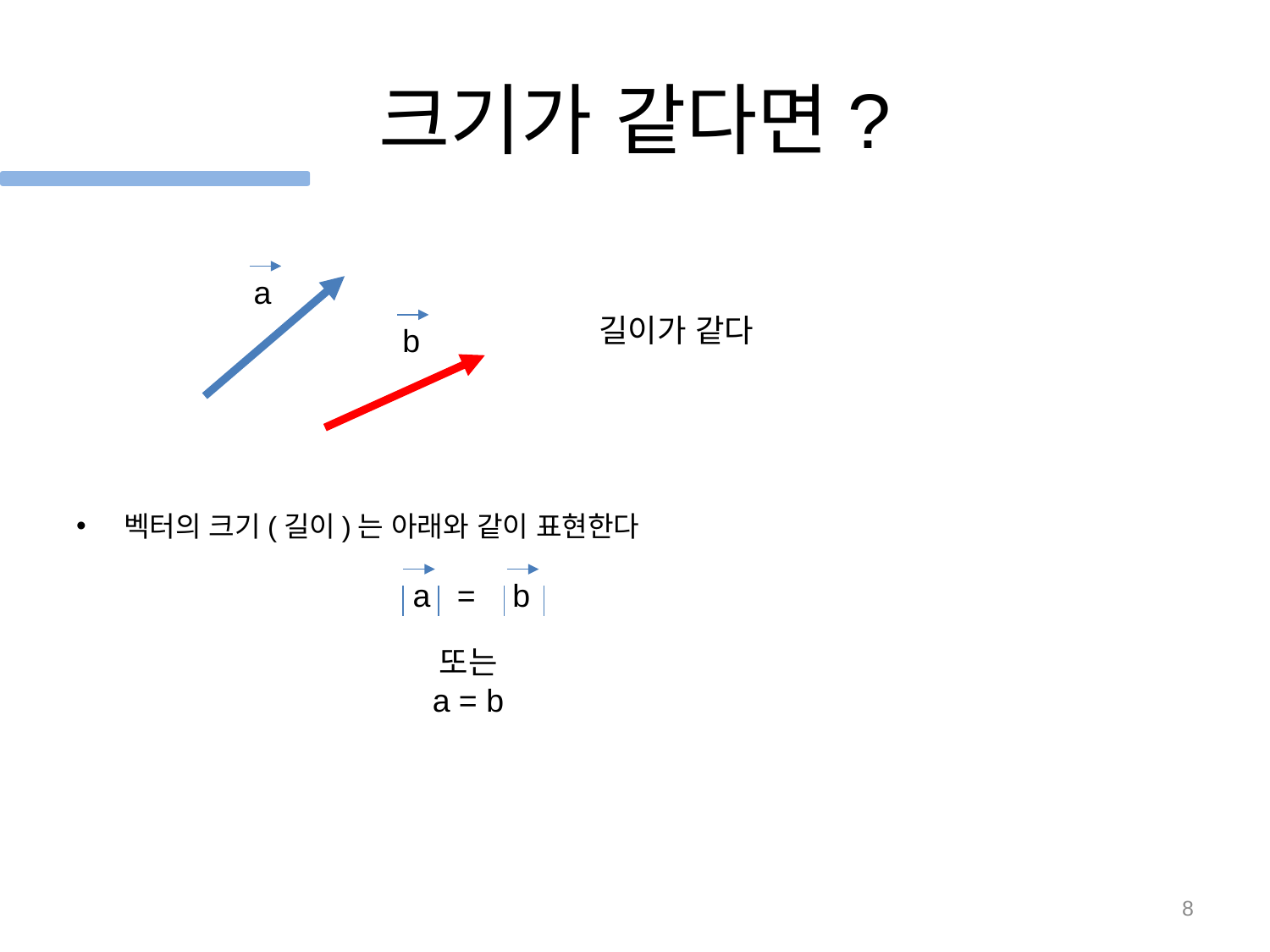

# 크기가 같다면?

 a
길이가 같다
 b
벡터의 크기(길이)는 아래와 같이 표현한다
 a   =
 b
또는
a = b
8